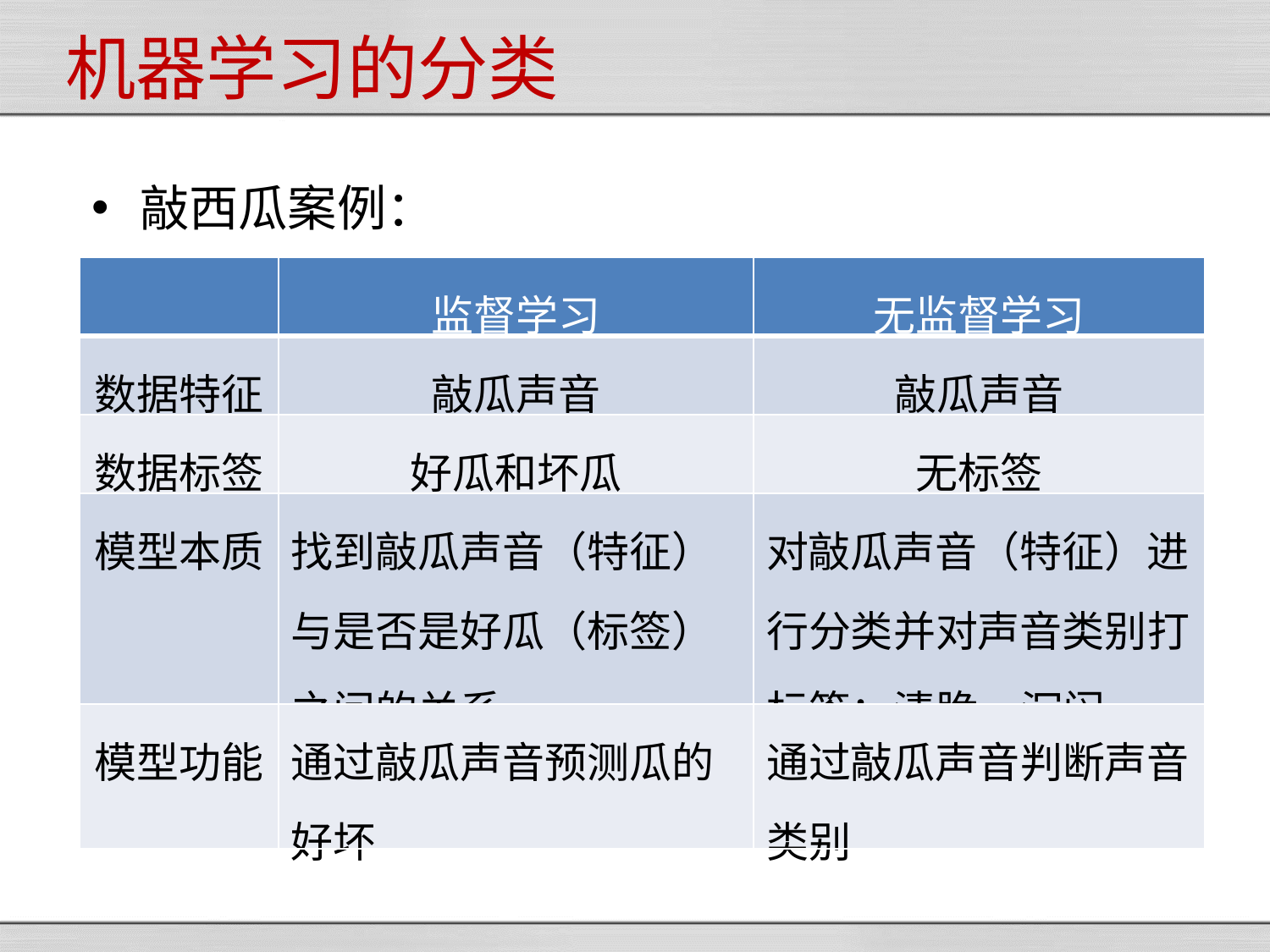

#
机器学习的分类
敲西瓜案例：
|  | 监督学习 | 无监督学习 |
| --- | --- | --- |
| 数据特征 | 敲瓜声音 | 敲瓜声音 |
| 数据标签 | 好瓜和坏瓜 | 无标签 |
| 模型本质 | 找到敲瓜声音（特征）与是否是好瓜（标签）之间的关系 | 对敲瓜声音（特征）进行分类并对声音类别打标签：清脆、沉闷 |
| 模型功能 | 通过敲瓜声音预测瓜的好坏 | 通过敲瓜声音判断声音类别 |